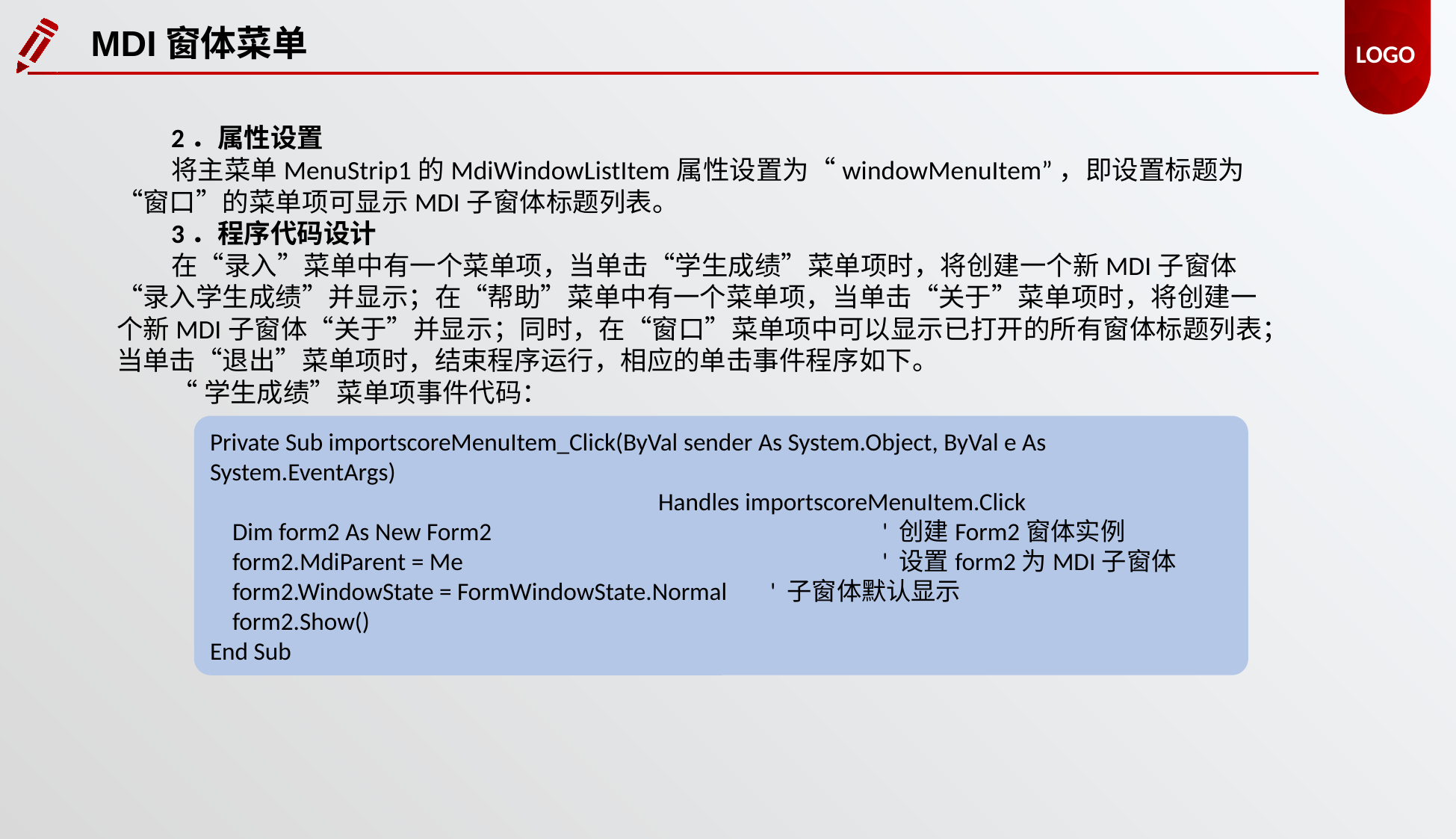

MDI窗体菜单
2．属性设置
将主菜单MenuStrip1的MdiWindowListItem属性设置为“windowMenuItem”，即设置标题为“窗口”的菜单项可显示MDI子窗体标题列表。
3．程序代码设计
在“录入”菜单中有一个菜单项，当单击“学生成绩”菜单项时，将创建一个新MDI子窗体“录入学生成绩”并显示；在“帮助”菜单中有一个菜单项，当单击“关于”菜单项时，将创建一个新MDI子窗体“关于”并显示；同时，在“窗口”菜单项中可以显示已打开的所有窗体标题列表；当单击“退出”菜单项时，结束程序运行，相应的单击事件程序如下。
“学生成绩”菜单项事件代码：
Private Sub importscoreMenuItem_Click(ByVal sender As System.Object, ByVal e As System.EventArgs)
				Handles importscoreMenuItem.Click
    Dim form2 As New Form2 				' 创建Form2窗体实例
    form2.MdiParent = Me 				' 设置form2为MDI子窗体
    form2.WindowState = FormWindowState.Normal 	' 子窗体默认显示
    form2.Show()
End Sub